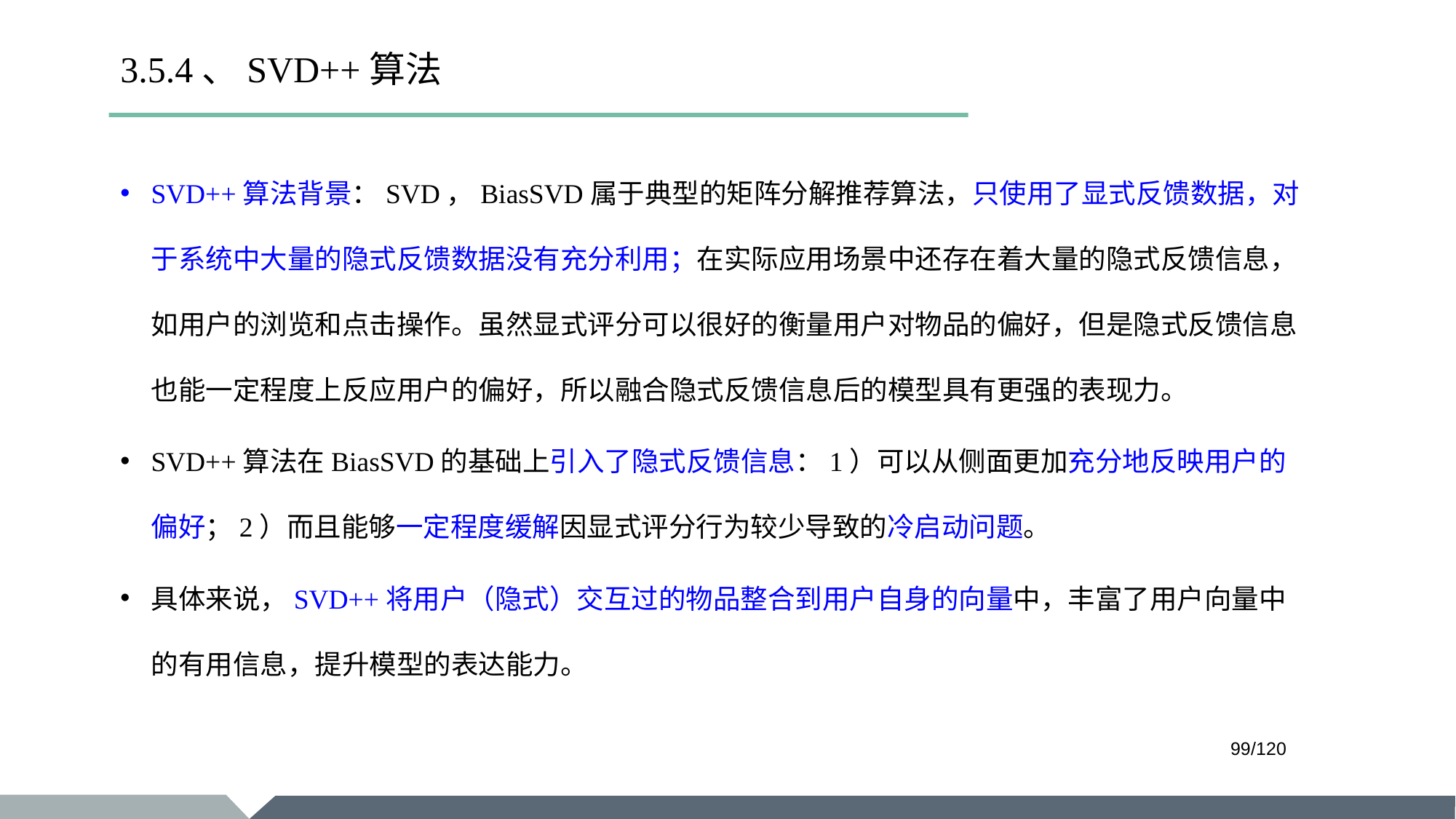

# 3.5.4、SVD++算法
SVD++算法背景：SVD，BiasSVD属于典型的矩阵分解推荐算法，只使用了显式反馈数据，对于系统中大量的隐式反馈数据没有充分利用；在实际应用场景中还存在着大量的隐式反馈信息，如用户的浏览和点击操作。虽然显式评分可以很好的衡量用户对物品的偏好，但是隐式反馈信息也能一定程度上反应用户的偏好，所以融合隐式反馈信息后的模型具有更强的表现力。
SVD++算法在BiasSVD的基础上引入了隐式反馈信息：1）可以从侧面更加充分地反映用户的偏好；2）而且能够一定程度缓解因显式评分行为较少导致的冷启动问题。
具体来说，SVD++将用户（隐式）交互过的物品整合到用户自身的向量中，丰富了用户向量中的有用信息，提升模型的表达能力。

99/120